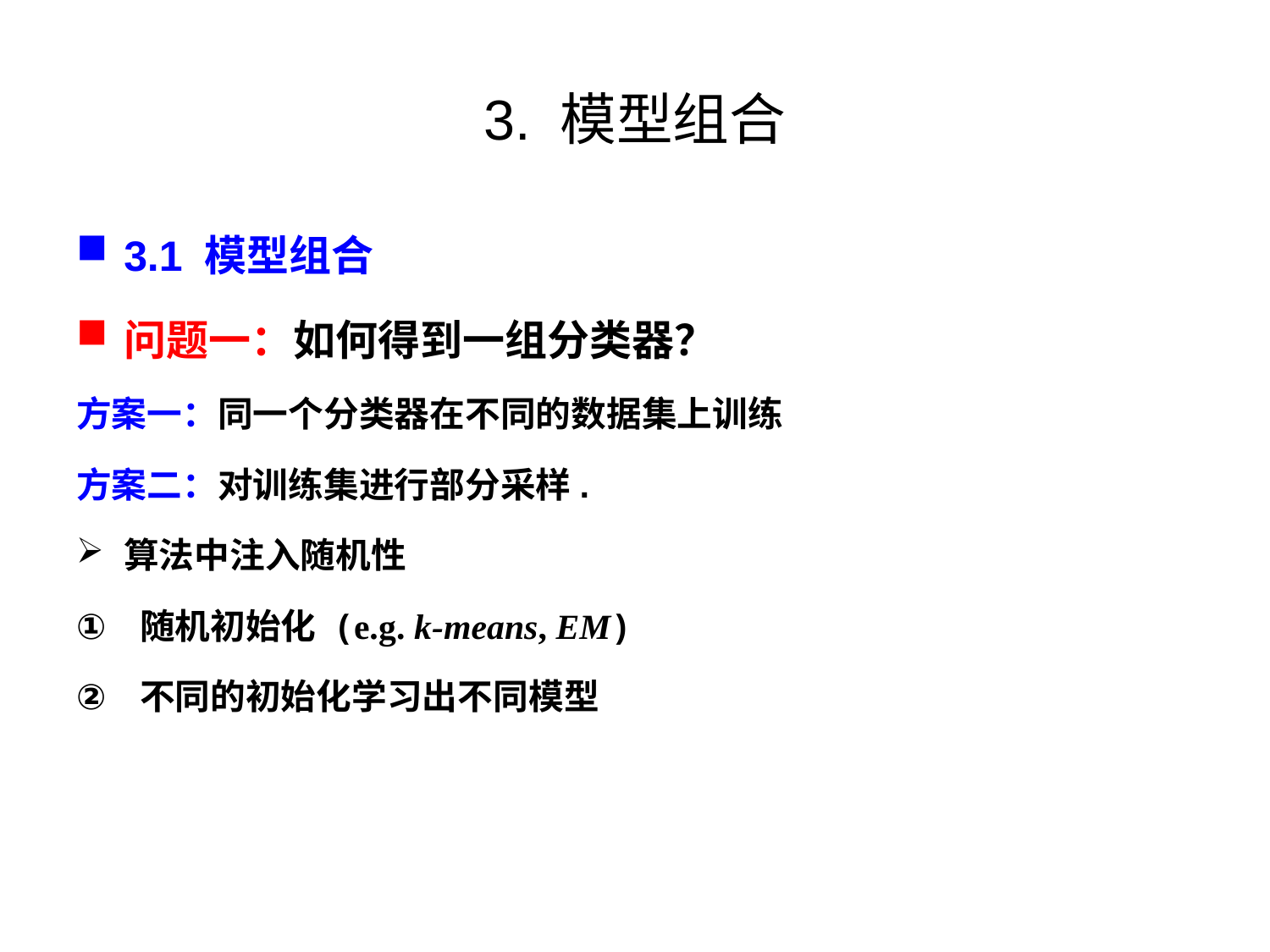

# 3. 模型组合
3.1 模型组合
问题一：如何得到一组分类器？
方案一：同一个分类器在不同的数据集上训练
方案二：对训练集进行部分采样.
算法中注入随机性
随机初始化 (e.g. k-means, EM)
不同的初始化学习出不同模型